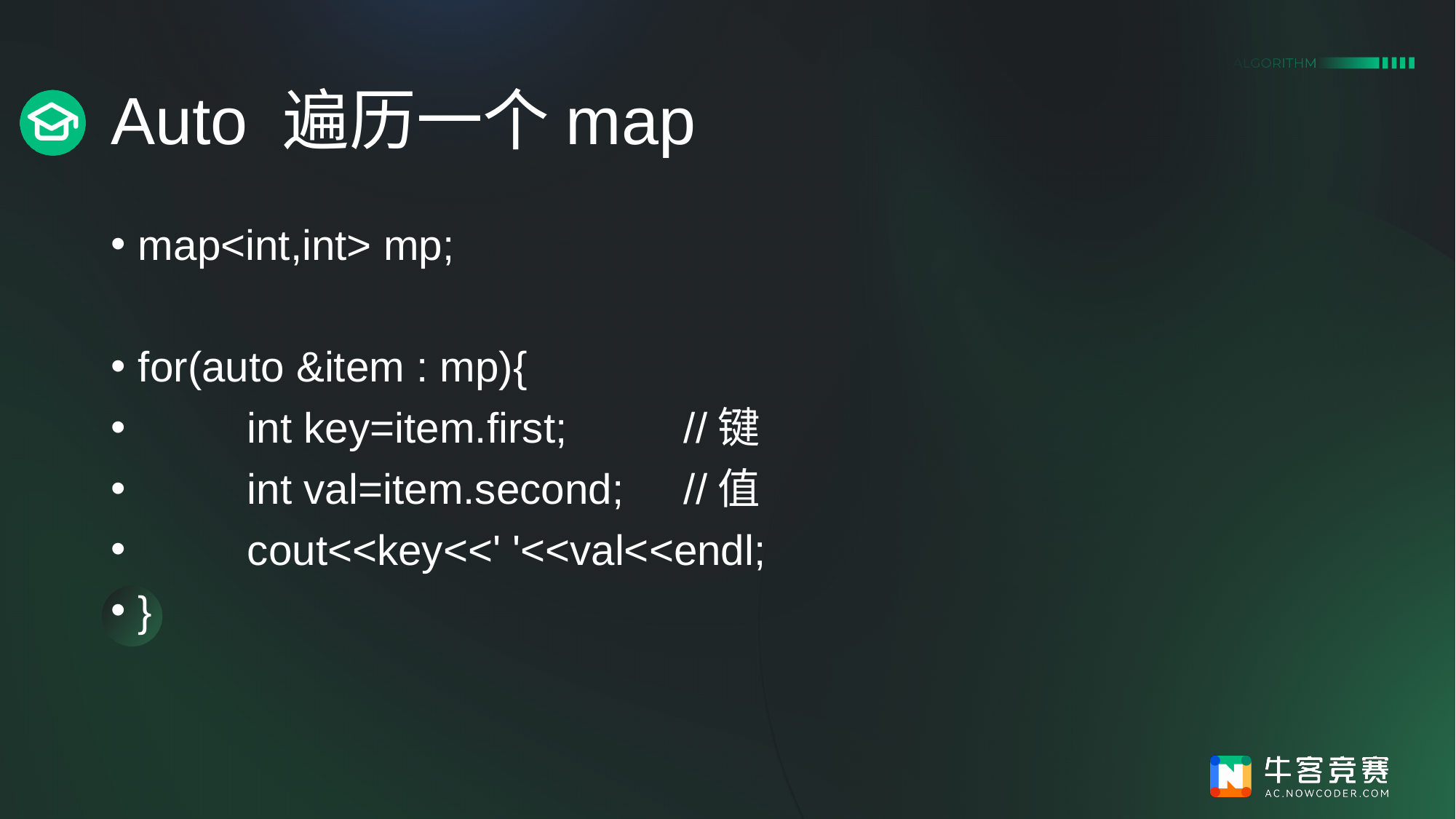

# Auto 遍历一个map
map<int,int> mp;

for(auto &item : mp){
	int key=item.first; 	//键
	int val=item.second;	//值
	cout<<key<<' '<<val<<endl;
}